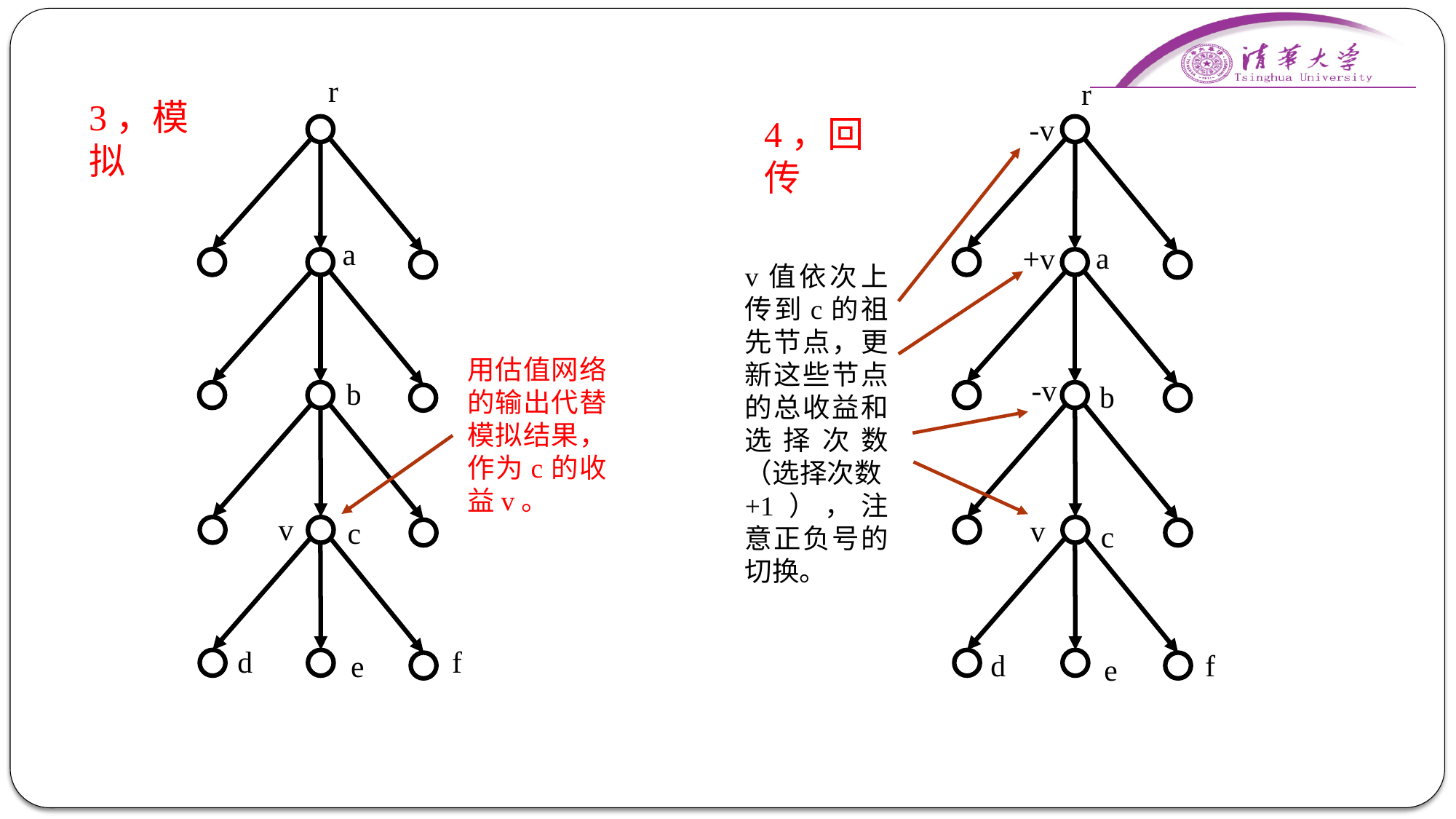

r
r
3，模拟
-v
4，回传

a
a
+v

v值依次上传到c的祖先节点，更新这些节点的总收益和选择次数（选择次数+1），注意正负号的切换。
用估值网络的输出代替模拟结果，作为c的收益v。
-v
b
b

v
v
c
c

d
f
d
f
e
e